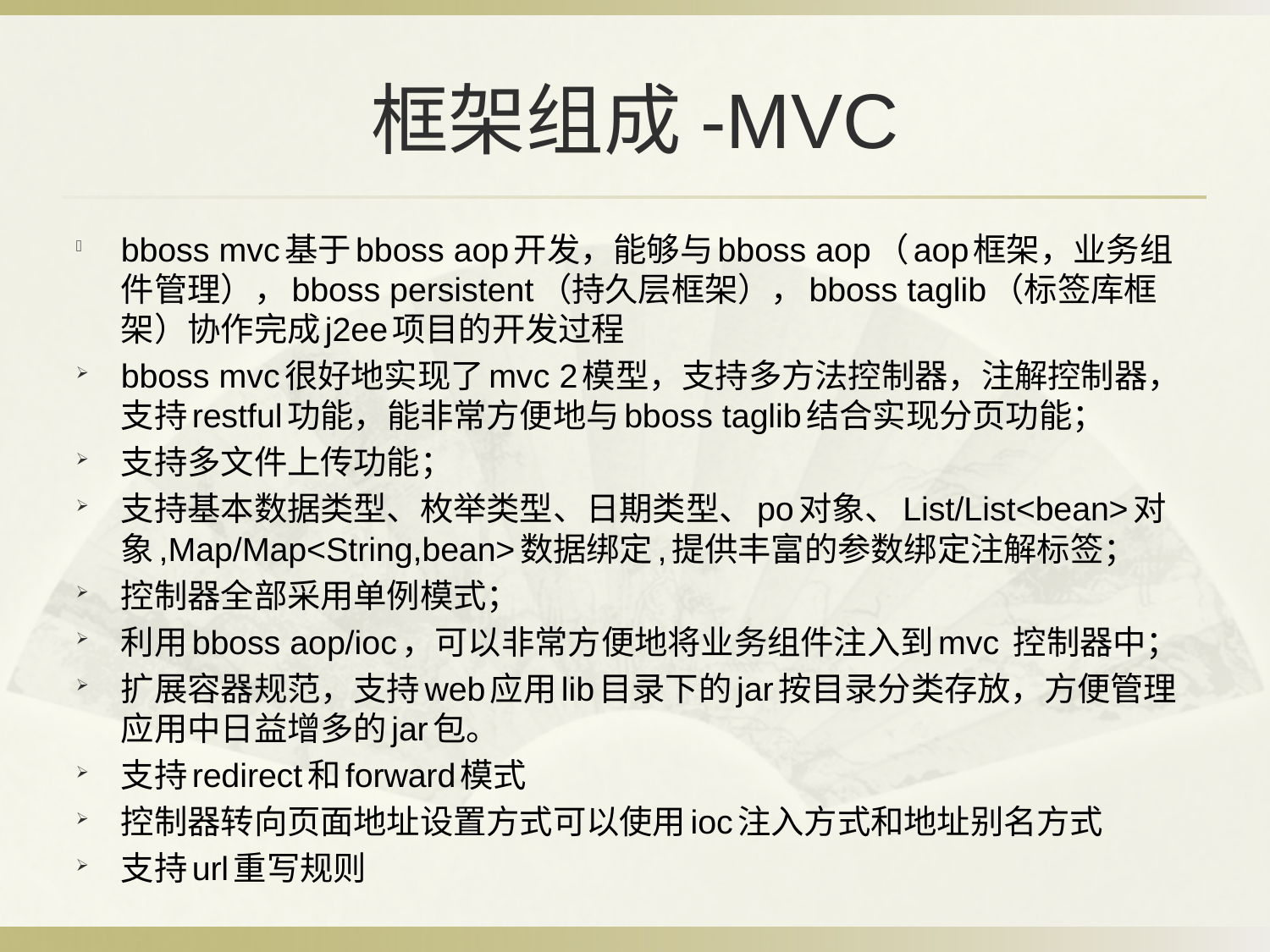

# 框架组成-MVC
bboss mvc基于bboss aop开发，能够与bboss aop（aop框架，业务组件管理），bboss persistent（持久层框架），bboss taglib（标签库框架）协作完成j2ee项目的开发过程
bboss mvc很好地实现了mvc 2模型，支持多方法控制器，注解控制器，支持restful功能，能非常方便地与bboss taglib结合实现分页功能；
支持多文件上传功能；
支持基本数据类型、枚举类型、日期类型、po对象、List/List<bean>对象,Map/Map<String,bean>数据绑定,提供丰富的参数绑定注解标签；
控制器全部采用单例模式；
利用bboss aop/ioc，可以非常方便地将业务组件注入到mvc 控制器中；
扩展容器规范，支持web应用lib目录下的jar按目录分类存放，方便管理应用中日益增多的jar包。
支持redirect和forward模式
控制器转向页面地址设置方式可以使用ioc注入方式和地址别名方式
支持url重写规则